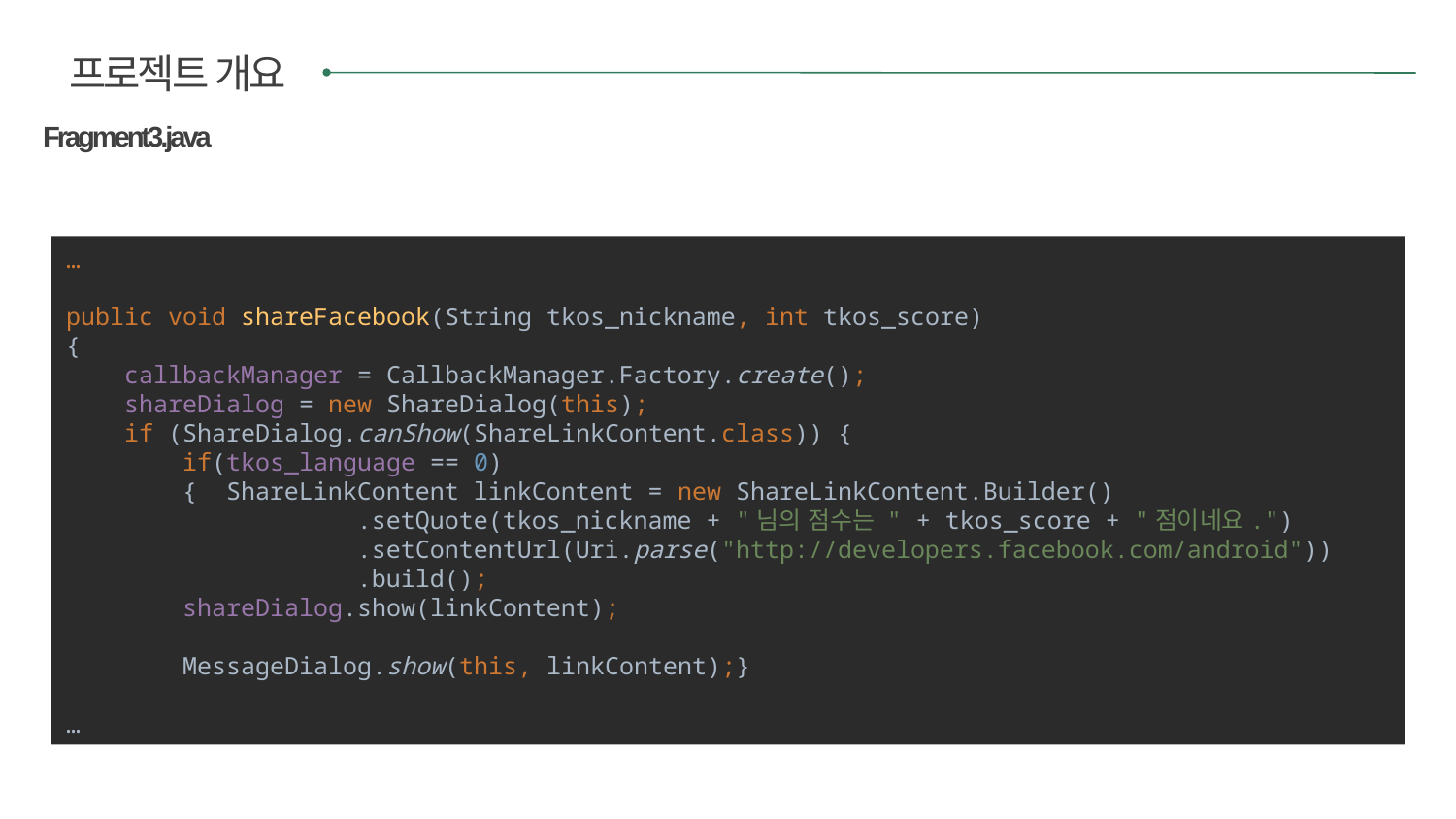

프로젝트 개요
Fragment3.java
…

public void shareFacebook(String tkos_nickname, int tkos_score)
{
    callbackManager = CallbackManager.Factory.create();
    shareDialog = new ShareDialog(this);
    if (ShareDialog.canShow(ShareLinkContent.class)) {
        if(tkos_language == 0)
        {  ShareLinkContent linkContent = new ShareLinkContent.Builder()
                    .setQuote(tkos_nickname + "님의 점수는 " + tkos_score + "점이네요.")
                    .setContentUrl(Uri.parse("http://developers.facebook.com/android"))
                    .build();
        shareDialog.show(linkContent);
        MessageDialog.show(this, linkContent);}

…